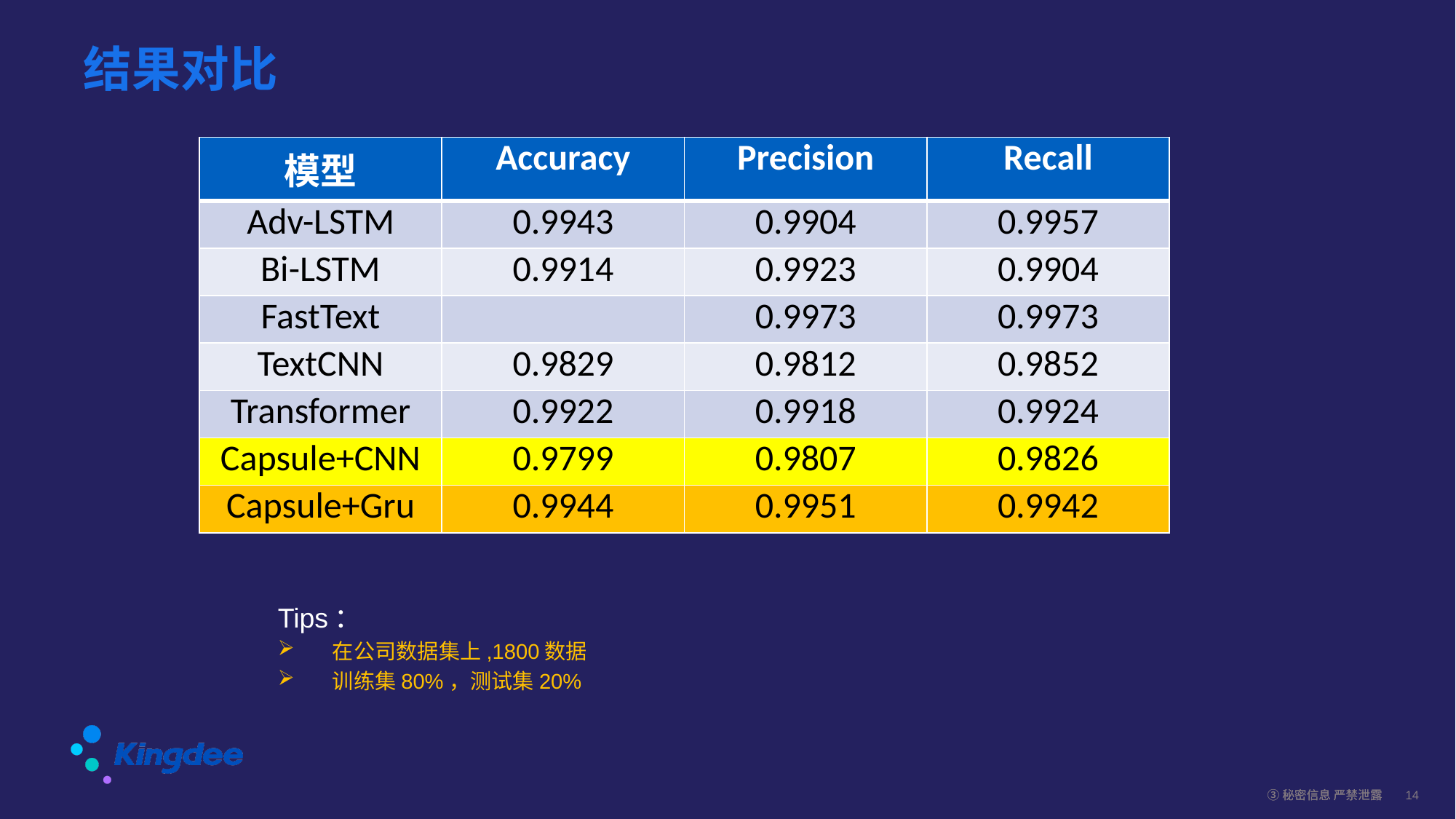

# 结果对比
| 模型 | Accuracy | Precision | Recall |
| --- | --- | --- | --- |
| Adv-LSTM | 0.9943 | 0.9904 | 0.9957 |
| Bi-LSTM | 0.9914 | 0.9923 | 0.9904 |
| FastText |  | 0.9973 | 0.9973 |
| TextCNN | 0.9829 | 0.9812 | 0.9852 |
| Transformer | 0.9922 | 0.9918 | 0.9924 |
| Capsule+CNN | 0.9799 | 0.9807 | 0.9826 |
| Capsule+Gru | 0.9944 | 0.9951 | 0.9942 |
Tips：
在公司数据集上,1800数据
训练集80%，测试集20%